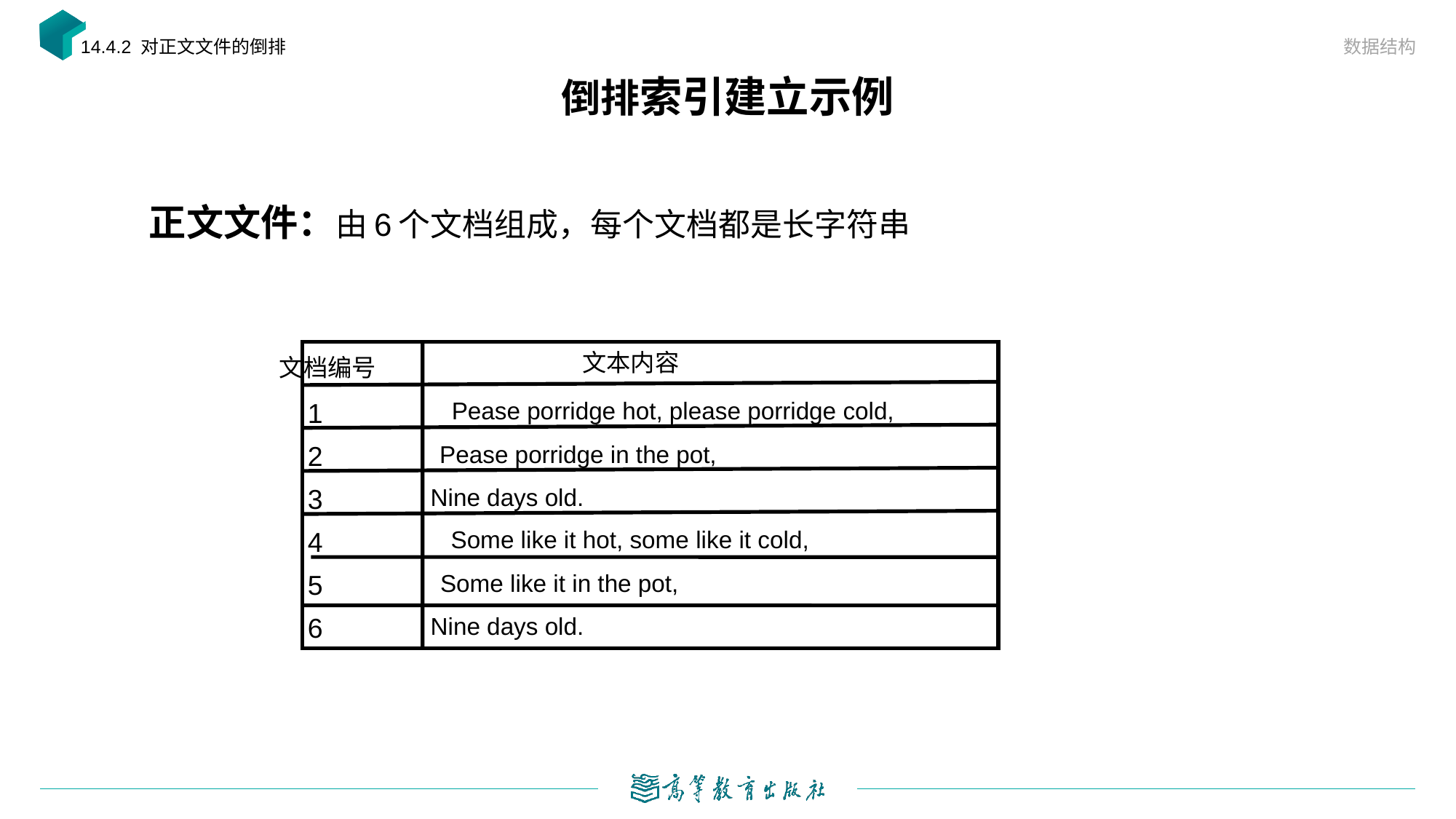

数据结构
14.4.2 对正文文件的倒排
# 倒排索引建立示例
正文文件：由6个文档组成，每个文档都是长字符串

文本内容
文档编号

1
Pease porridge hot, please porridge cold,

2
Pease porridge in the pot,

3
Nine days old.

4
Some like it hot, some like it cold,

5
Some like it in the pot,

6
Nine days old.